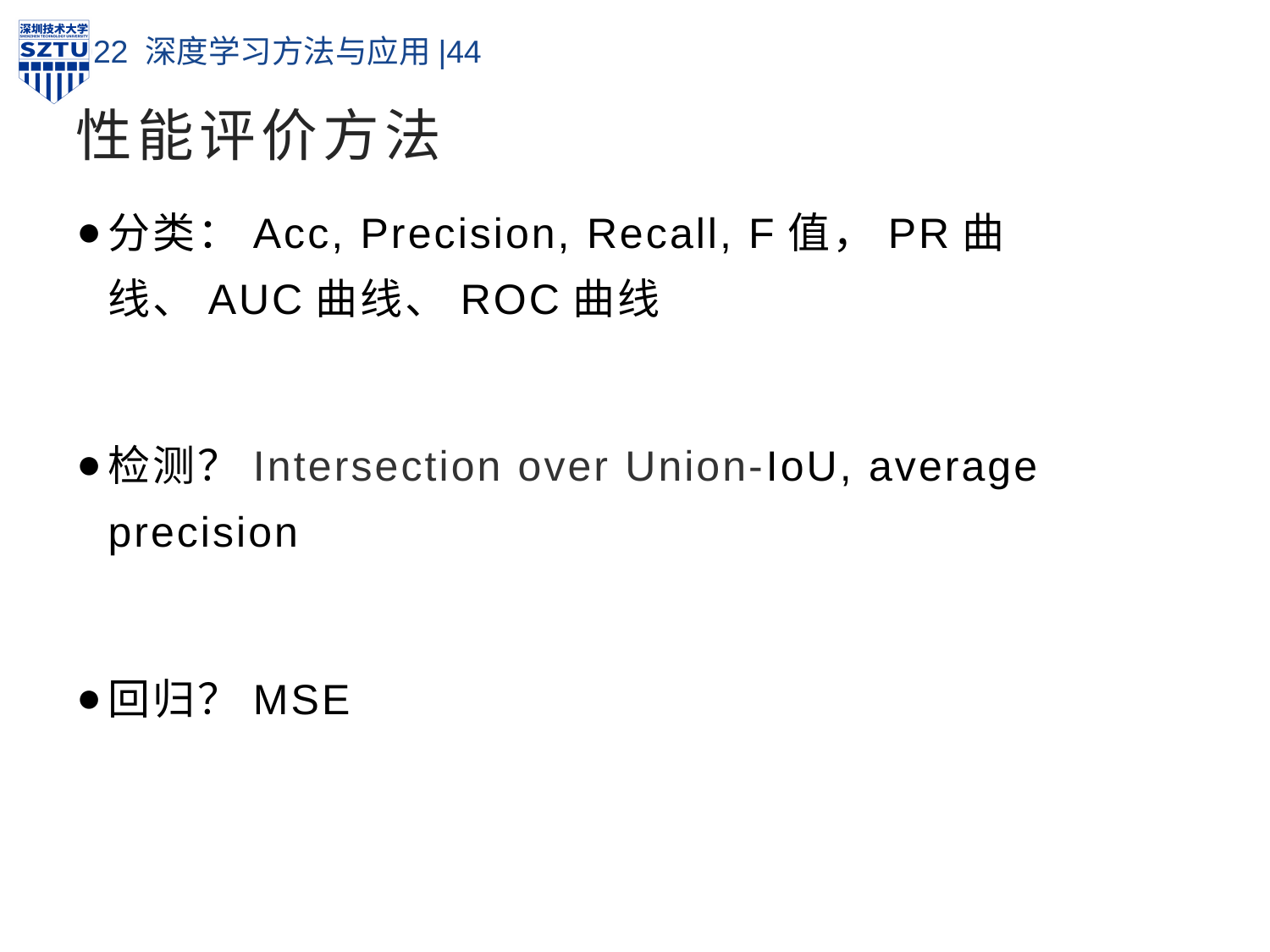

# 性能评价方法
分类：Acc, Precision, Recall, F值，PR曲线、AUC曲线、ROC曲线

检测？Intersection over Union-IoU, average precision

回归？MSE

44